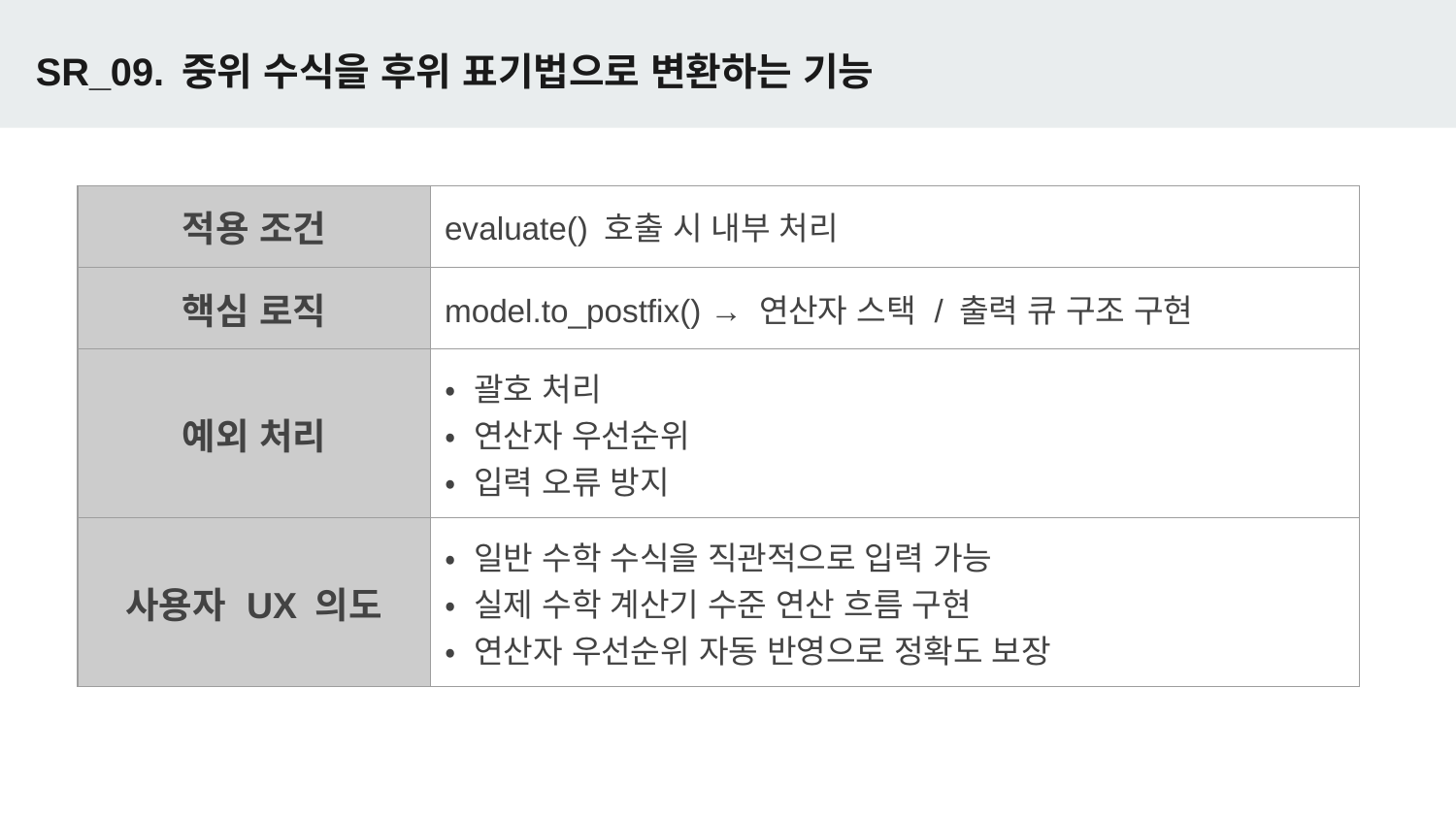

# SR_09. 중위 수식을 후위 표기법으로 변환하는 기능
| 적용 조건 | evaluate() 호출 시 내부 처리 |
| --- | --- |
| 핵심 로직 | model.to\_postfix() → 연산자 스택 / 출력 큐 구조 구현 |
| 예외 처리 | • 괄호 처리 • 연산자 우선순위 • 입력 오류 방지 |
| 사용자 UX 의도 | • 일반 수학 수식을 직관적으로 입력 가능 • 실제 수학 계산기 수준 연산 흐름 구현 • 연산자 우선순위 자동 반영으로 정확도 보장 |